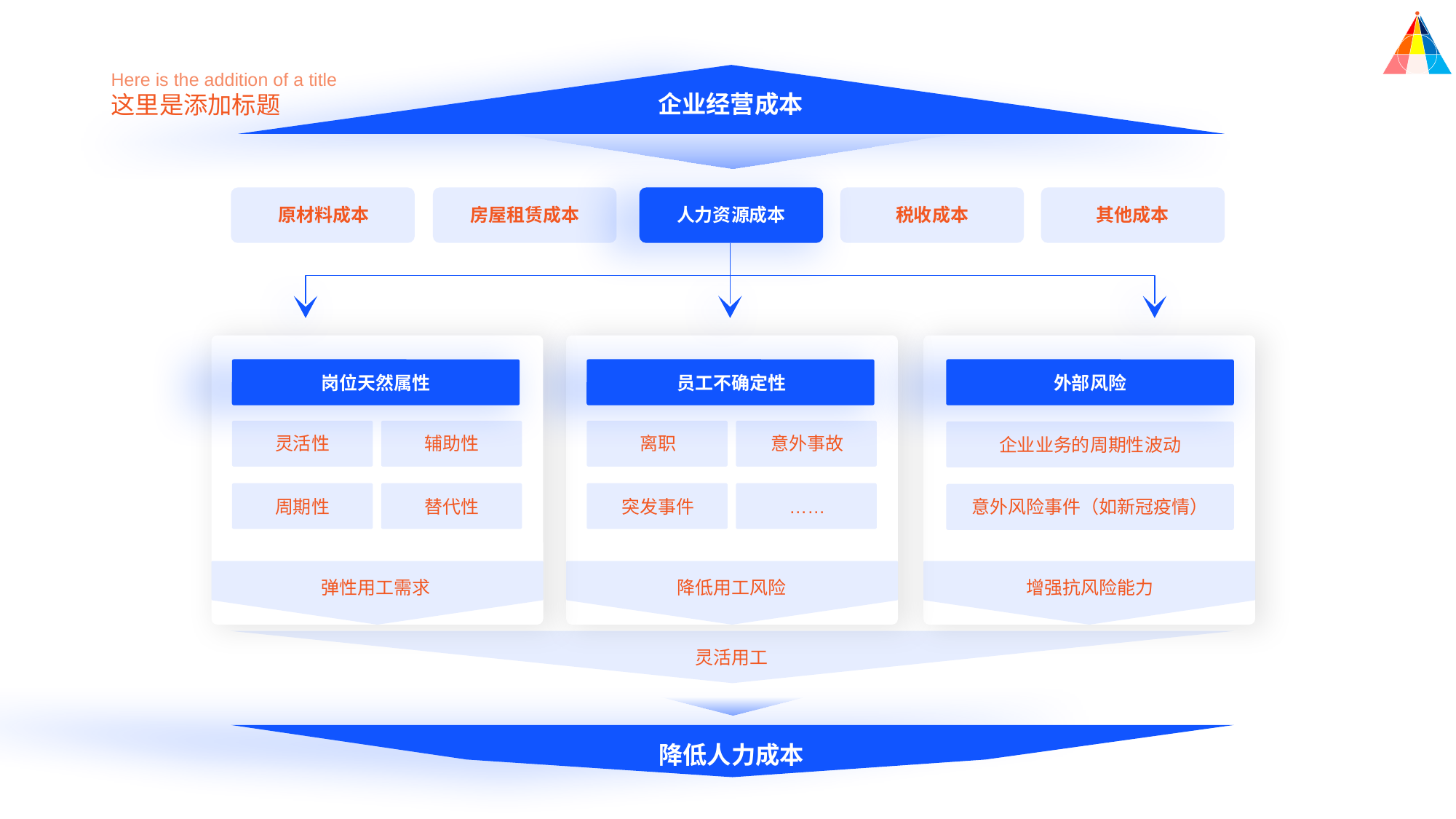

Here is the addition of a title
这里是添加标题

企业经营成本

原材料成本
房屋租赁成本
人力资源成本
税收成本
其他成本

岗位天然属性
员工不确定性
外部风险

灵活性
辅助性
离职
意外事故
企业业务的周期性波动

意外风险事件（如新冠疫情）
周期性
替代性
突发事件
……

弹性用工需求
降低用工风险
增强抗风险能力

灵活用工

降低人力成本